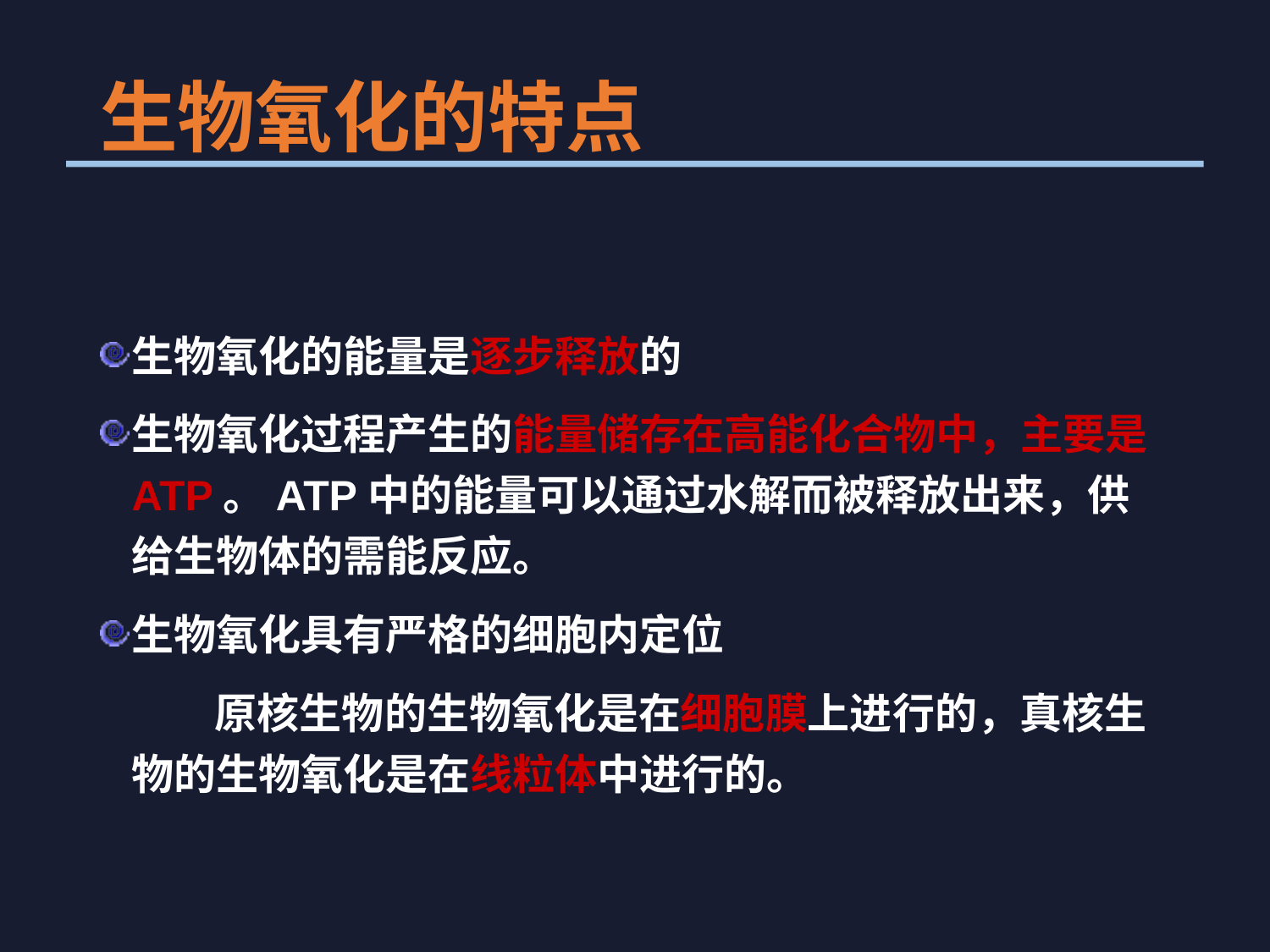

# 生物氧化的特点
生物氧化的能量是逐步释放的
生物氧化过程产生的能量储存在高能化合物中，主要是ATP。ATP中的能量可以通过水解而被释放出来，供给生物体的需能反应。
生物氧化具有严格的细胞内定位
           原核生物的生物氧化是在细胞膜上进行的，真核生物的生物氧化是在线粒体中进行的。